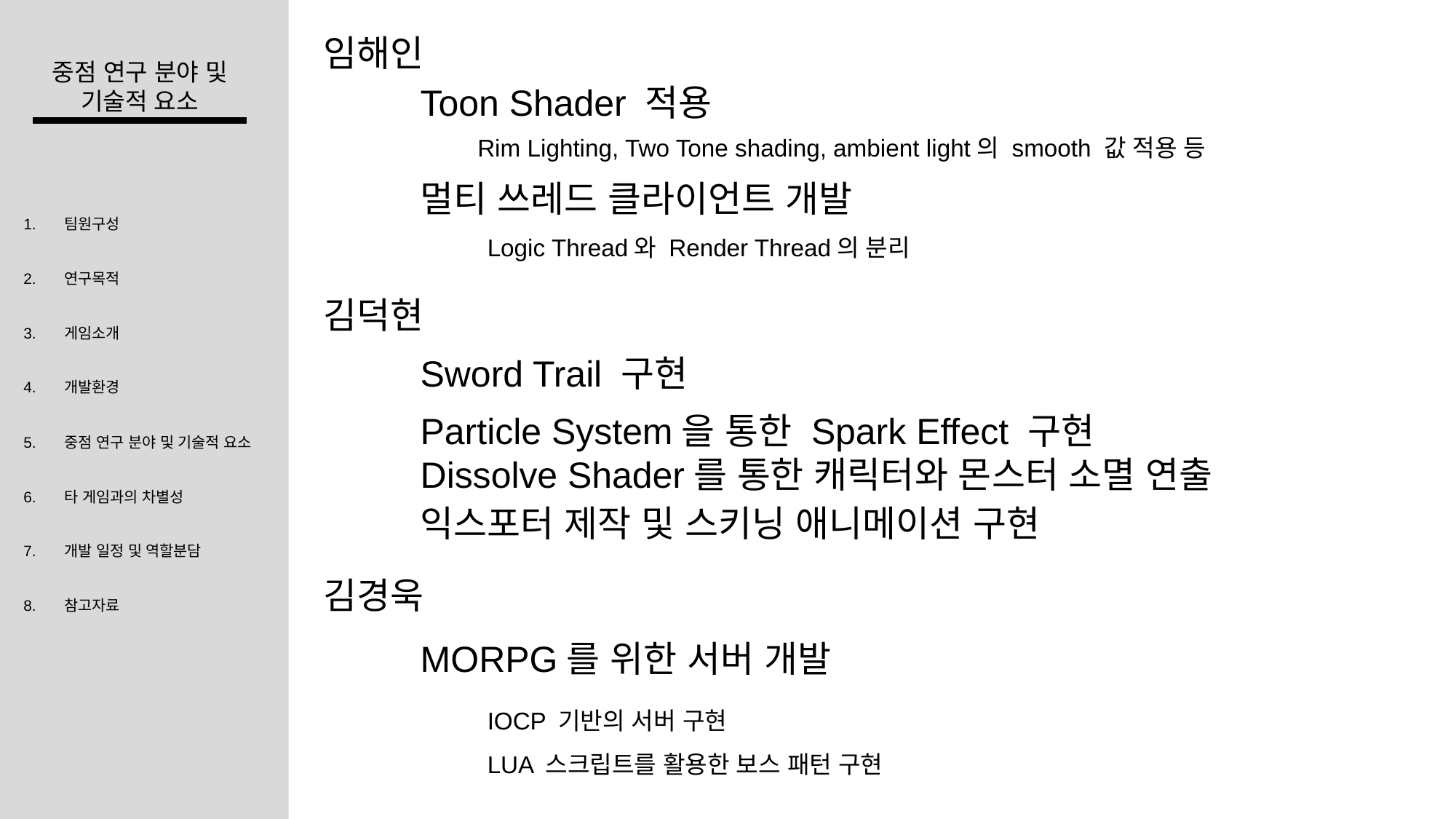

임해인
중점 연구 분야 및
기술적 요소
Toon Shader 적용
Rim Lighting, Two Tone shading, ambient light의 smooth 값 적용 등
멀티 쓰레드 클라이언트 개발
팀원구성
연구목적
게임소개
개발환경
중점 연구 분야 및 기술적 요소
타 게임과의 차별성
개발 일정 및 역할분담
참고자료
Logic Thread와 Render Thread의 분리
김덕현
Sword Trail 구현
Particle System을 통한 Spark Effect 구현
Dissolve Shader를 통한 캐릭터와 몬스터 소멸 연출
익스포터 제작 및 스키닝 애니메이션 구현
김경욱
MORPG를 위한 서버 개발
IOCP 기반의 서버 구현
LUA 스크립트를 활용한 보스 패턴 구현